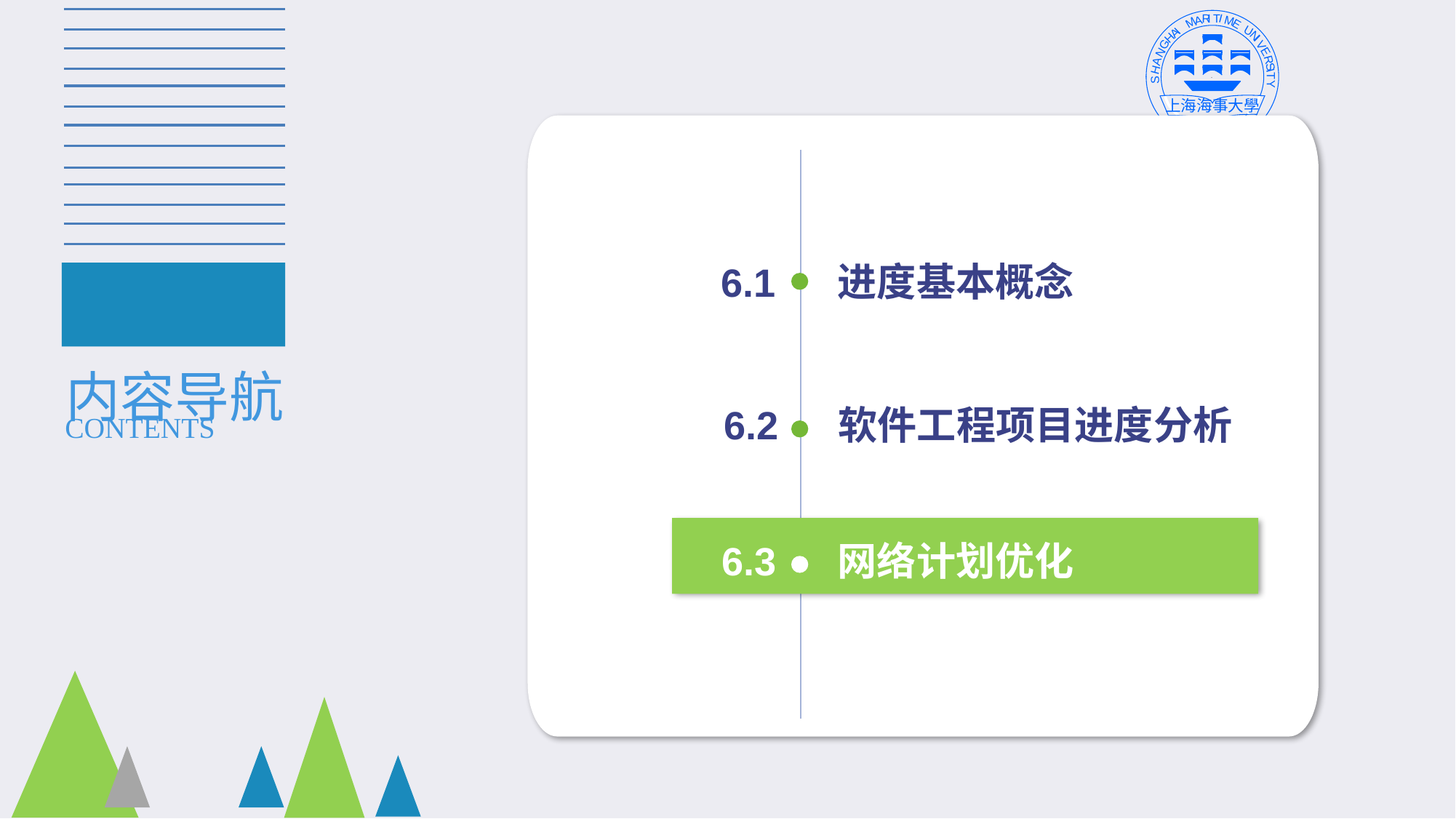

进度基本概念
6.1

内容导航
6.2
软件工程项目进度分析
CONTENTS

6.3
网络计划优化

500